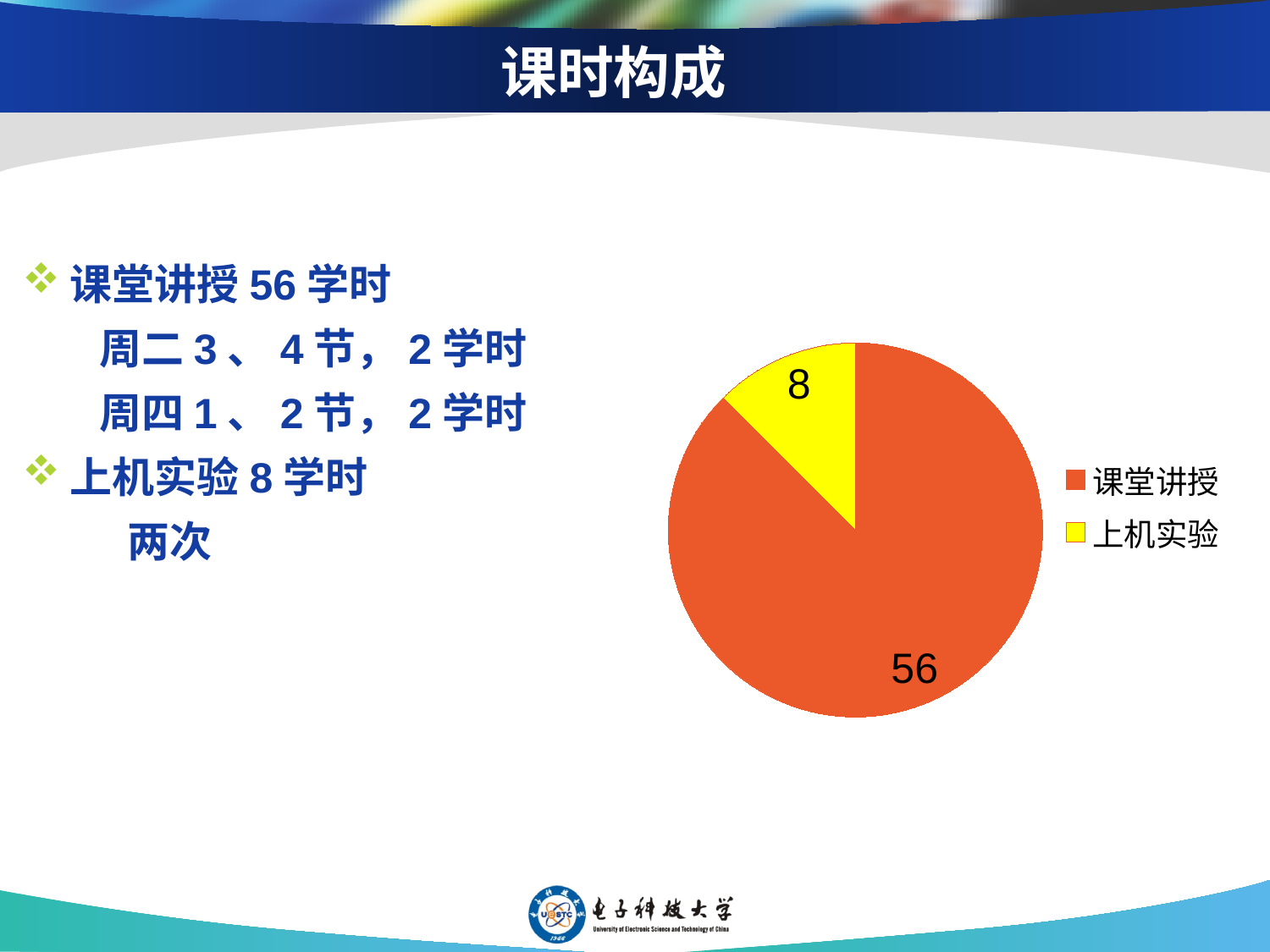

# 课时构成
课堂讲授56学时
       周二3、4节，2学时
       周四1、2节，2学时
上机实验8学时
          两次

### Chart

| Category | 学时构成 |
|---|---|
| 课堂讲授 | 56.0 |
| 上机实验 | 8.0 |